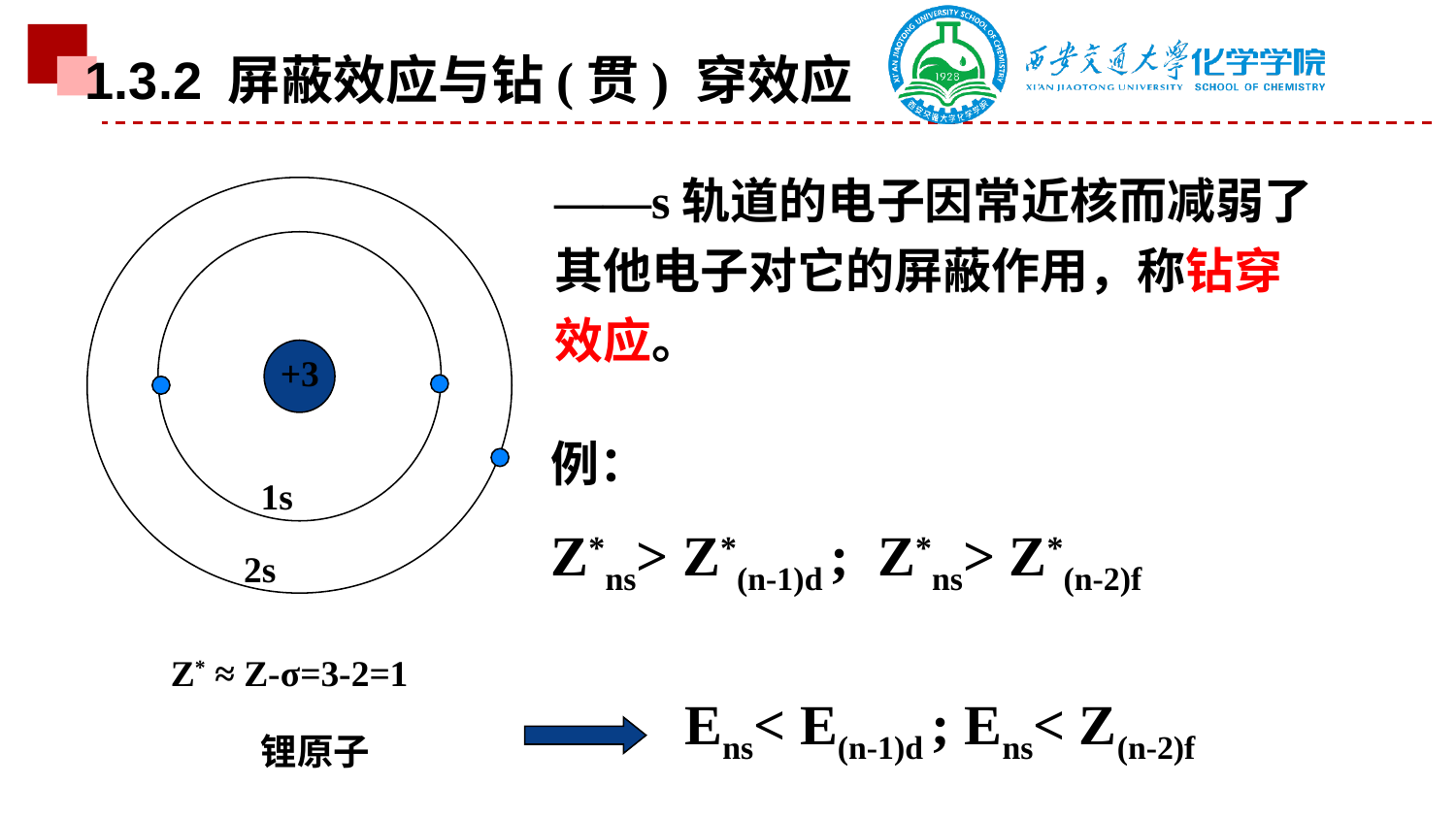

1.3.2 屏蔽效应与钻(贯) 穿效应
——s轨道的电子因常近核而减弱了其他电子对它的屏蔽作用，称钻穿效应。

+3

1s
2s
例：
Z*ns> Z*(n-1)d ;  Z*ns> Z*(n-2)f
Z* ≈ Z-σ=3-2=1
Ens< E(n-1)d ; Ens< Z(n-2)f

锂原子